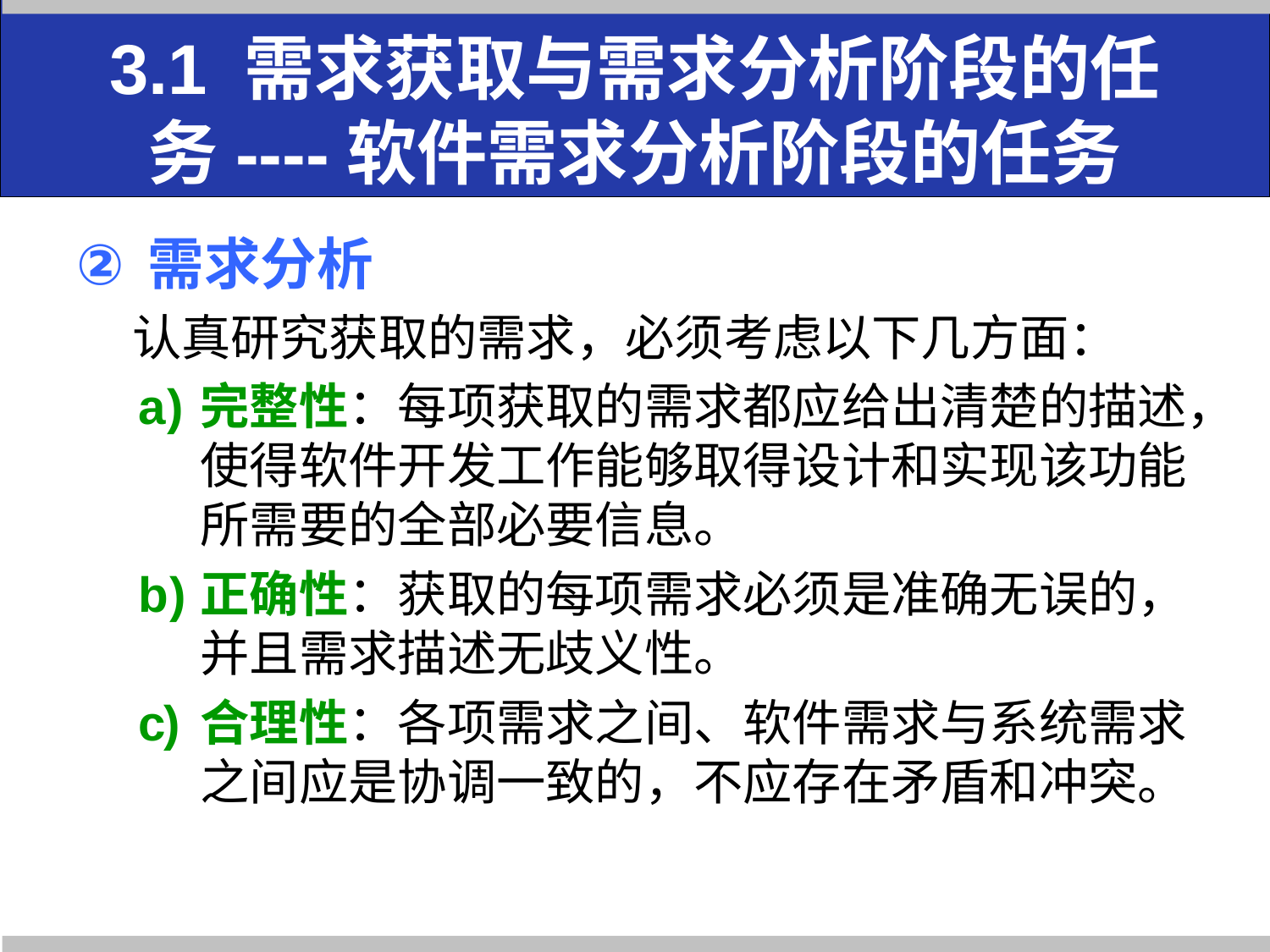

# 3.1 需求获取与需求分析阶段的任务----软件需求分析阶段的任务
需求分析
    认真研究获取的需求，必须考虑以下几方面：
完整性：每项获取的需求都应给出清楚的描述，使得软件开发工作能够取得设计和实现该功能所需要的全部必要信息。
正确性：获取的每项需求必须是准确无误的，并且需求描述无歧义性。
合理性：各项需求之间、软件需求与系统需求之间应是协调一致的，不应存在矛盾和冲突。

244